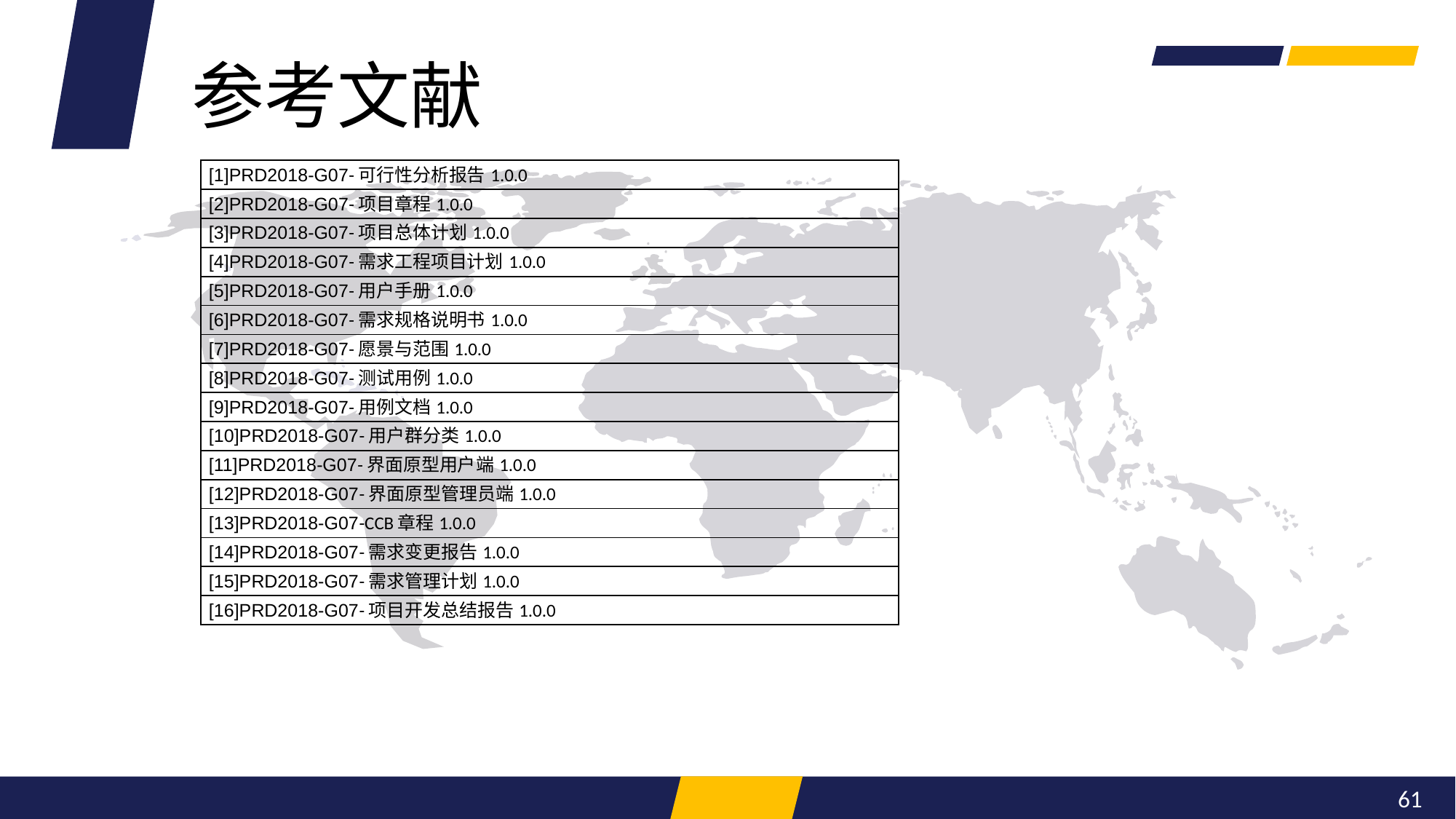

参考文献

| [1]PRD2018-G07-可行性分析报告1.0.0 |
| --- |
| [2]PRD2018-G07-项目章程1.0.0 |
| [3]PRD2018-G07-项目总体计划1.0.0 |
| [4]PRD2018-G07-需求工程项目计划1.0.0 |
| [5]PRD2018-G07-用户手册1.0.0 |
| [6]PRD2018-G07-需求规格说明书1.0.0 |
| [7]PRD2018-G07-愿景与范围1.0.0 |
| [8]PRD2018-G07-测试用例1.0.0 |
| [9]PRD2018-G07-用例文档1.0.0 |
| [10]PRD2018-G07-用户群分类1.0.0 |
| [11]PRD2018-G07-界面原型用户端1.0.0 |
| [12]PRD2018-G07-界面原型管理员端1.0.0 |
| [13]PRD2018-G07-CCB章程1.0.0 |
| [14]PRD2018-G07-需求变更报告1.0.0 |
| [15]PRD2018-G07-需求管理计划1.0.0 |
| [16]PRD2018-G07-项目开发总结报告1.0.0 |

61